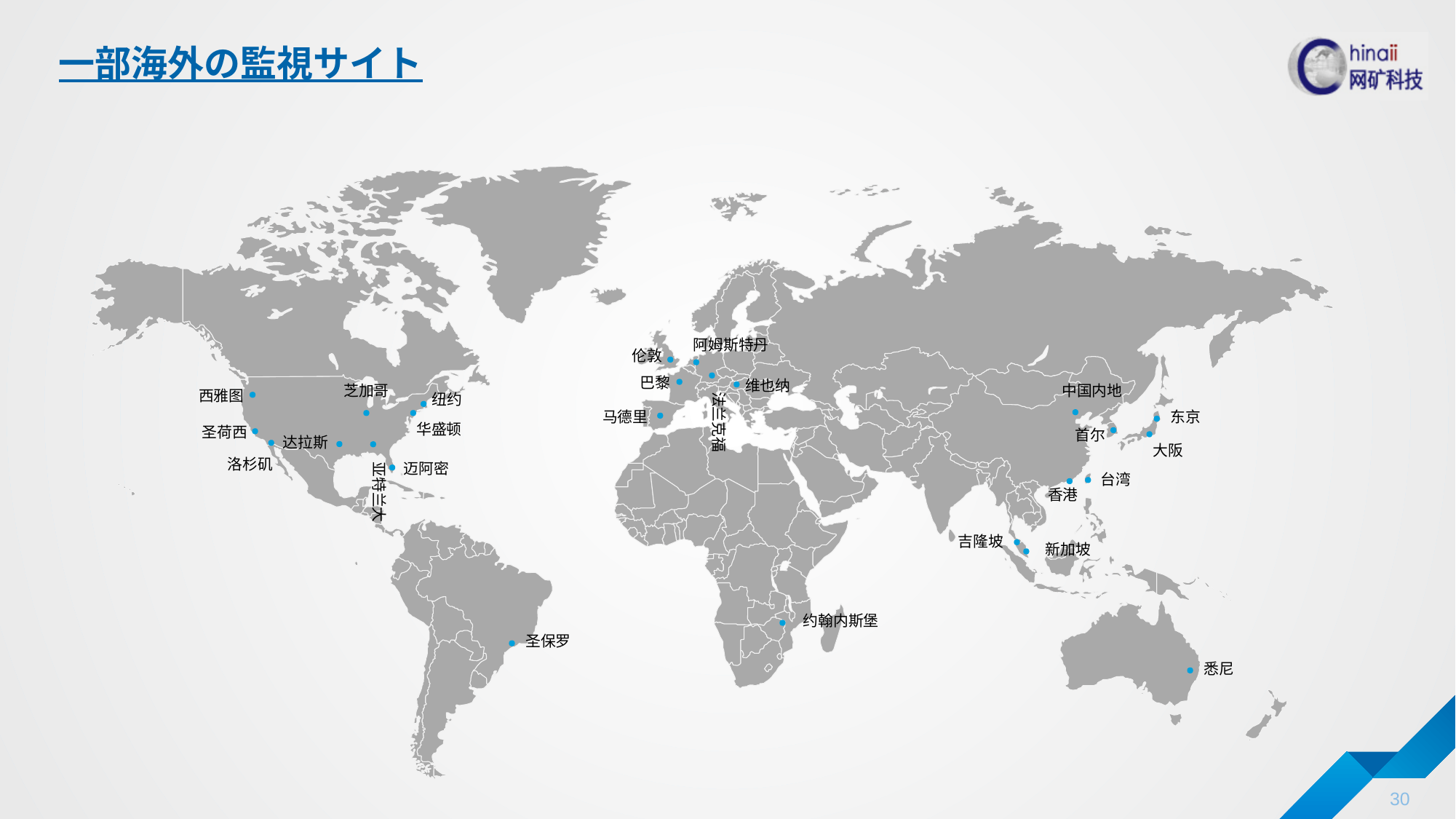

# 一部海外の監視サイト

阿姆斯特丹
伦敦

巴黎
维也纳

芝加哥
中国内地

西雅图
法兰克福

纽约

马德里
东京

华盛顿

圣荷西
首尔

达拉斯

大阪

洛杉矶
亚特兰大
迈阿密

台湾

香港
吉隆坡
新加坡

约翰内斯堡

圣保罗

悉尼

30